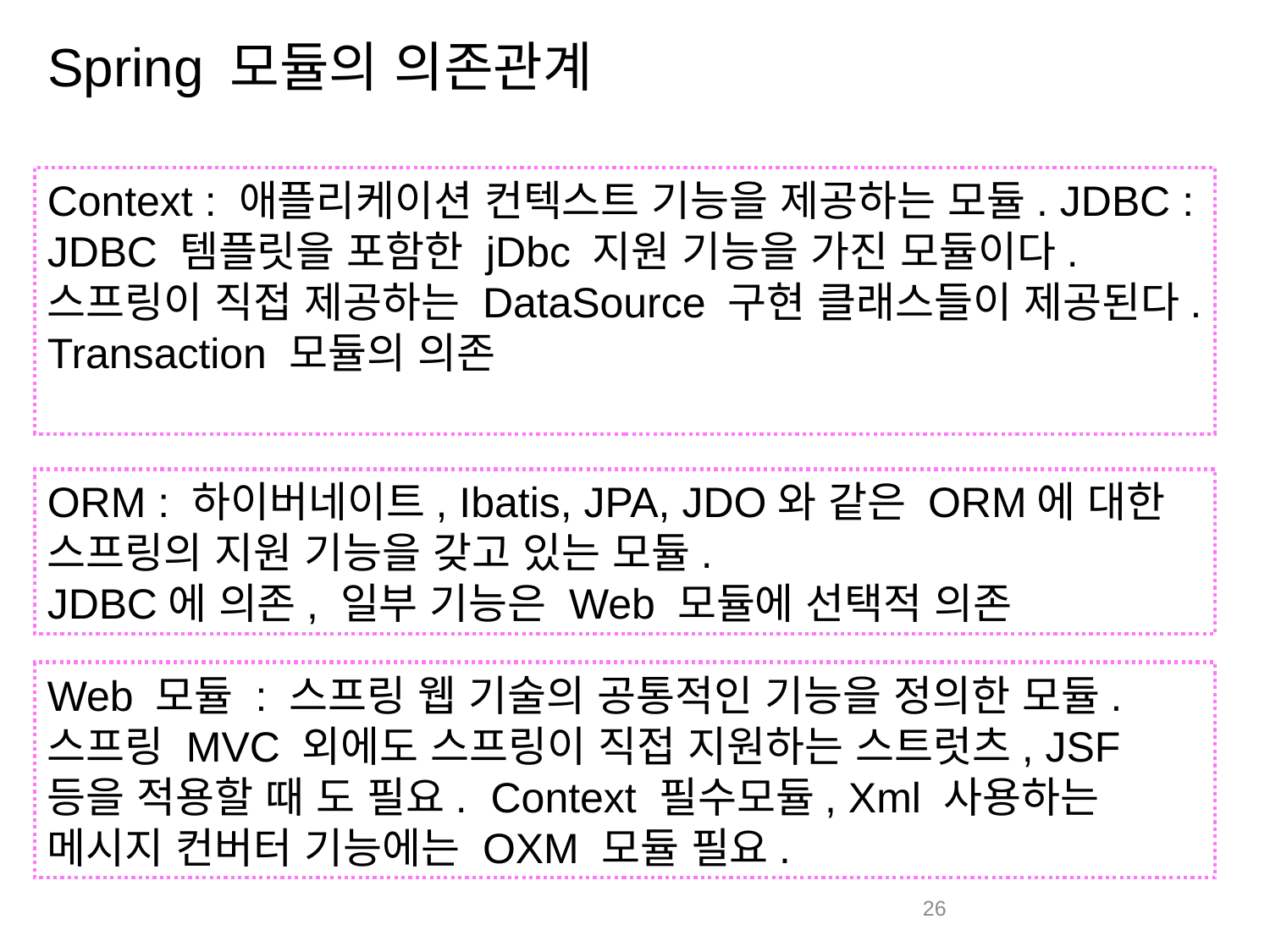

# Spring 모듈의 의존관계
Context : 애플리케이션 컨텍스트 기능을 제공하는 모듈. JDBC : JDBC 템플릿을 포함한 jDbc 지원 기능을 가진 모듈이다. 스프링이 직접 제공하는 DataSource 구현 클래스들이 제공된다. Transaction 모듈의 의존

ORM : 하이버네이트, Ibatis, JPA, JDO와 같은 ORM에 대한 스프링의 지원 기능을 갖고 있는 모듈.
JDBC에 의존, 일부 기능은 Web 모듈에 선택적 의존
Web 모듈 : 스프링 웹 기술의 공통적인 기능을 정의한 모듈. 스프링 MVC 외에도 스프링이 직접 지원하는 스트럿츠, JSF 등을 적용할 때 도 필요.  Context 필수모듈, Xml 사용하는 메시지 컨버터 기능에는 OXM 모듈 필요.
26